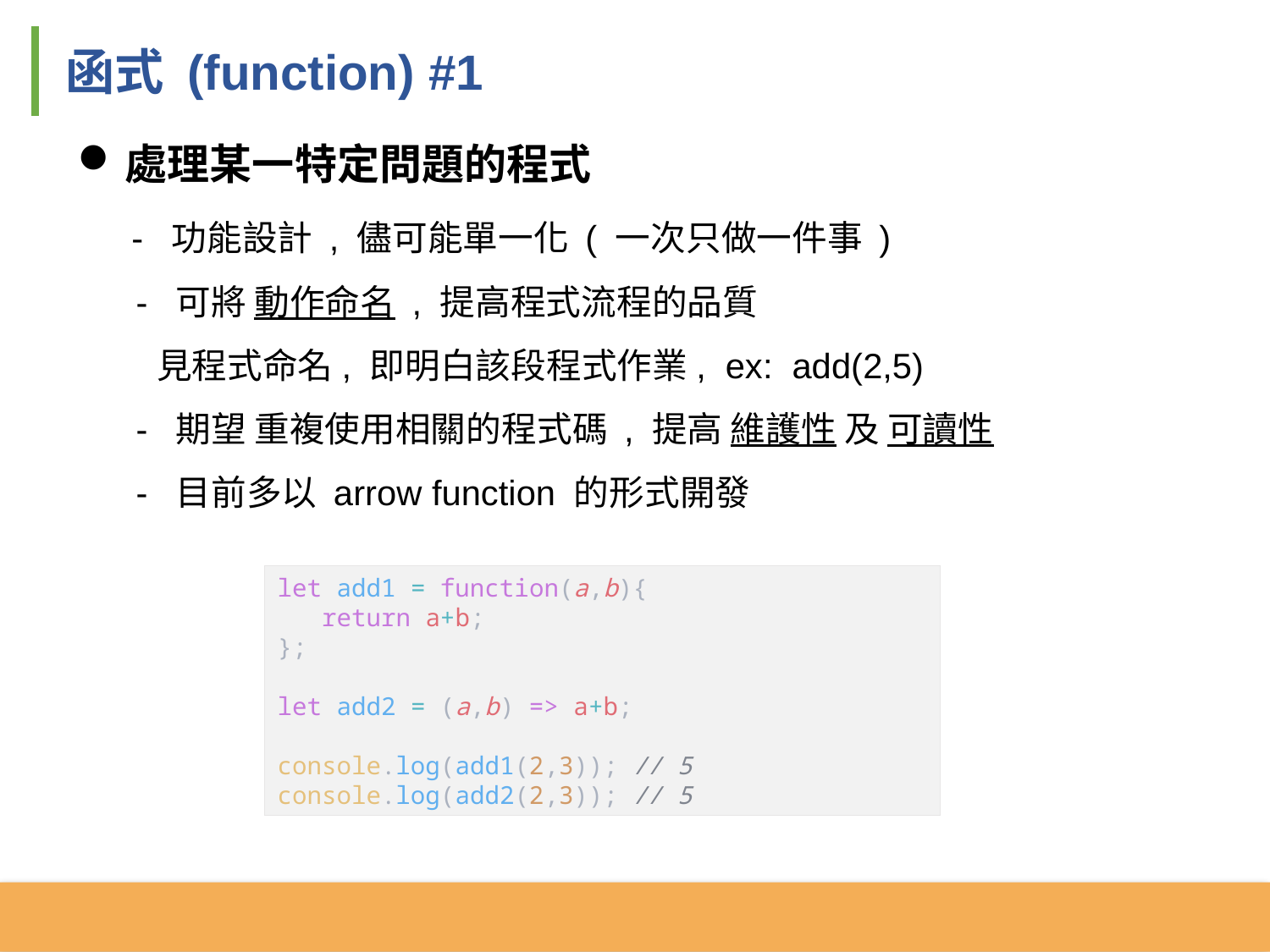

函式 (function) #1
處理某一特定問題的程式
     -  功能設計 , 儘可能單一化 ( 一次只做一件事 )
      -  可將 動作命名 , 提高程式流程的品質
         見程式命名, 即明白該段程式作業,  ex:  add(2,5)
      -  期望 重複使用相關的程式碼 , 提高 維護性 及 可讀性
      -  目前多以 arrow function 的形式開發

let add1 = function(a,b){
   return a+b;
};
let add2 = (a,b) => a+b;
console.log(add1(2,3)); // 5
console.log(add2(2,3)); // 5